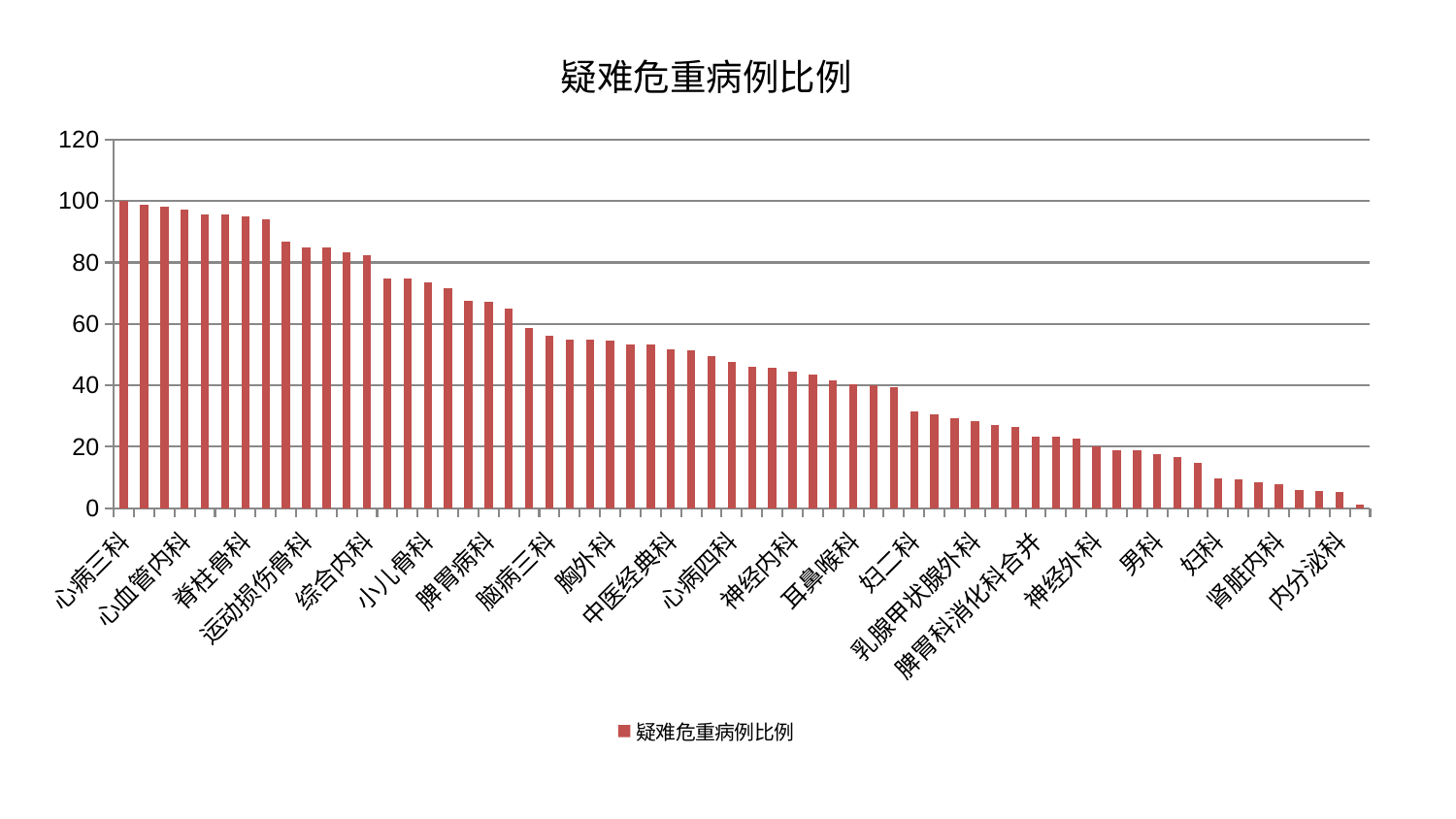

### Chart: 疑难危重病例比例

| Category | 疑难危重病例比例 |
|---|---|
| 心病三科 | 100.0 |
| 推拿科 | 98.85038576484618 |
| 消化内科 | 98.1444132955132 |
| 心血管内科 | 97.10062847438499 |
| 医院 | 95.67951327947748 |
| 西区重症医学科 | 95.54932208986091 |
| 脊柱骨科 | 95.06873863032298 |
| 产科 | 94.09126273362449 |
| 眼科 | 86.93283682010151 |
| 运动损伤骨科 | 84.90755932441627 |
| 身心医学科 | 84.77359286899286 |
| 针灸科 | 83.4788632653284 |
| 综合内科 | 82.41832265745897 |
| 老年医学科 | 74.65367984370647 |
| 血液科 | 74.64464164810137 |
| 小儿骨科 | 73.4755905717575 |
| 脑病二科 | 71.51725527593806 |
| 康复科 | 67.67453147179796 |
| 脾胃病科 | 67.21564313017197 |
| 皮肤科 | 64.97123845454456 |
| 重症医学科 | 58.56737303543285 |
| 脑病三科 | 56.19849687984964 |
| 风湿病科 | 55.000007448270544 |
| 治未病中心 | 54.74202046507888 |
| 胸外科 | 54.61018717629513 |
| 肾病科 | 53.36078165375414 |
| 呼吸内科 | 53.32394694026638 |
| 中医经典科 | 51.60300229100166 |
| 心病一科 | 51.30030554227191 |
| 中医外治中心 | 49.42409450539285 |
| 心病四科 | 47.56047277837321 |
| 泌尿外科 | 45.97724883798467 |
| 美容皮肤科 | 45.67032868480212 |
| 神经内科 | 44.513564966180446 |
| 口腔科 | 43.65090287686467 |
| 儿科 | 41.65094471230701 |
| 耳鼻喉科 | 40.4057614228129 |
| 东区肾病科 | 40.0874084711845 |
| 周围血管科 | 39.341121278359076 |
| 妇二科 | 31.50120512983135 |
| 显微骨科 | 30.71476034032452 |
| 微创骨科 | 29.242119990552958 |
| 乳腺甲状腺外科 | 28.411840156440455 |
| 肛肠科 | 27.229685619738976 |
| 肝胆外科 | 26.299007209073373 |
| 脾胃科消化科合并 | 23.420639783200723 |
| 关节骨科 | 23.409236677116063 |
| 普通外科 | 22.73264811624266 |
| 神经外科 | 20.017714591516967 |
| 骨科 | 18.82669842918903 |
| 脑病一科 | 18.79134228989973 |
| 男科 | 17.69306185657994 |
| 妇科妇二科合并 | 16.693931995748148 |
| 心病二科 | 14.914156103866425 |
| 妇科 | 9.691147965755661 |
| 小儿推拿科 | 9.522471742370781 |
| 肿瘤内科 | 8.356220979379277 |
| 肾脏内科 | 7.9517184273567985 |
| 肝病科 | 5.906734632003322 |
| 创伤骨科 | 5.733125761350847 |
| 内分泌科 | 5.211882666241891 |
| 东区重症医学科 | 1.1301575732590061 |
98